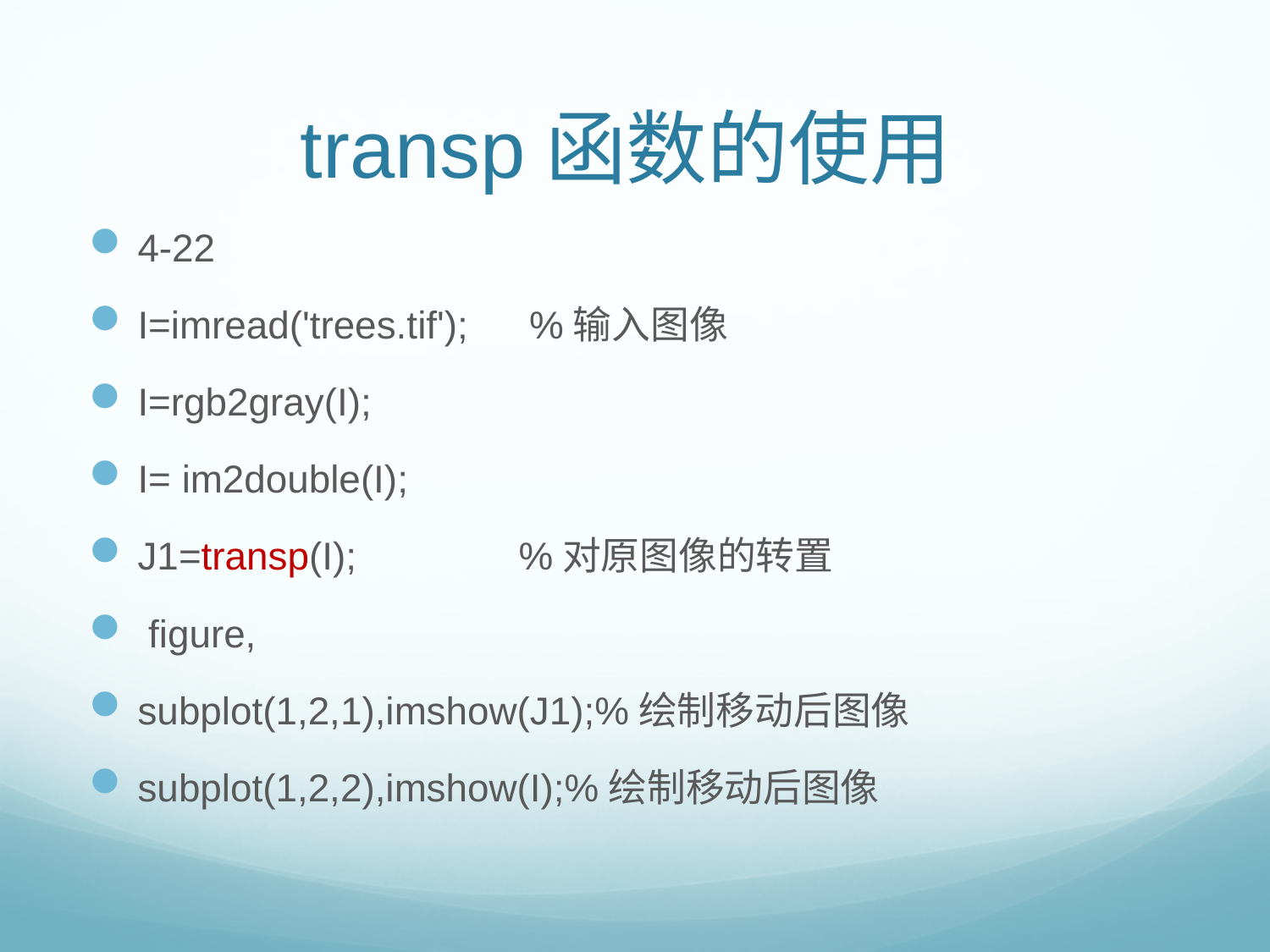

# transp函数的使用
4-22
I=imread('trees.tif'); 	 %输入图像
I=rgb2gray(I);
I= im2double(I);
J1=transp(I);	 	%对原图像的转置
 figure,
subplot(1,2,1),imshow(J1);%绘制移动后图像
subplot(1,2,2),imshow(I);%绘制移动后图像